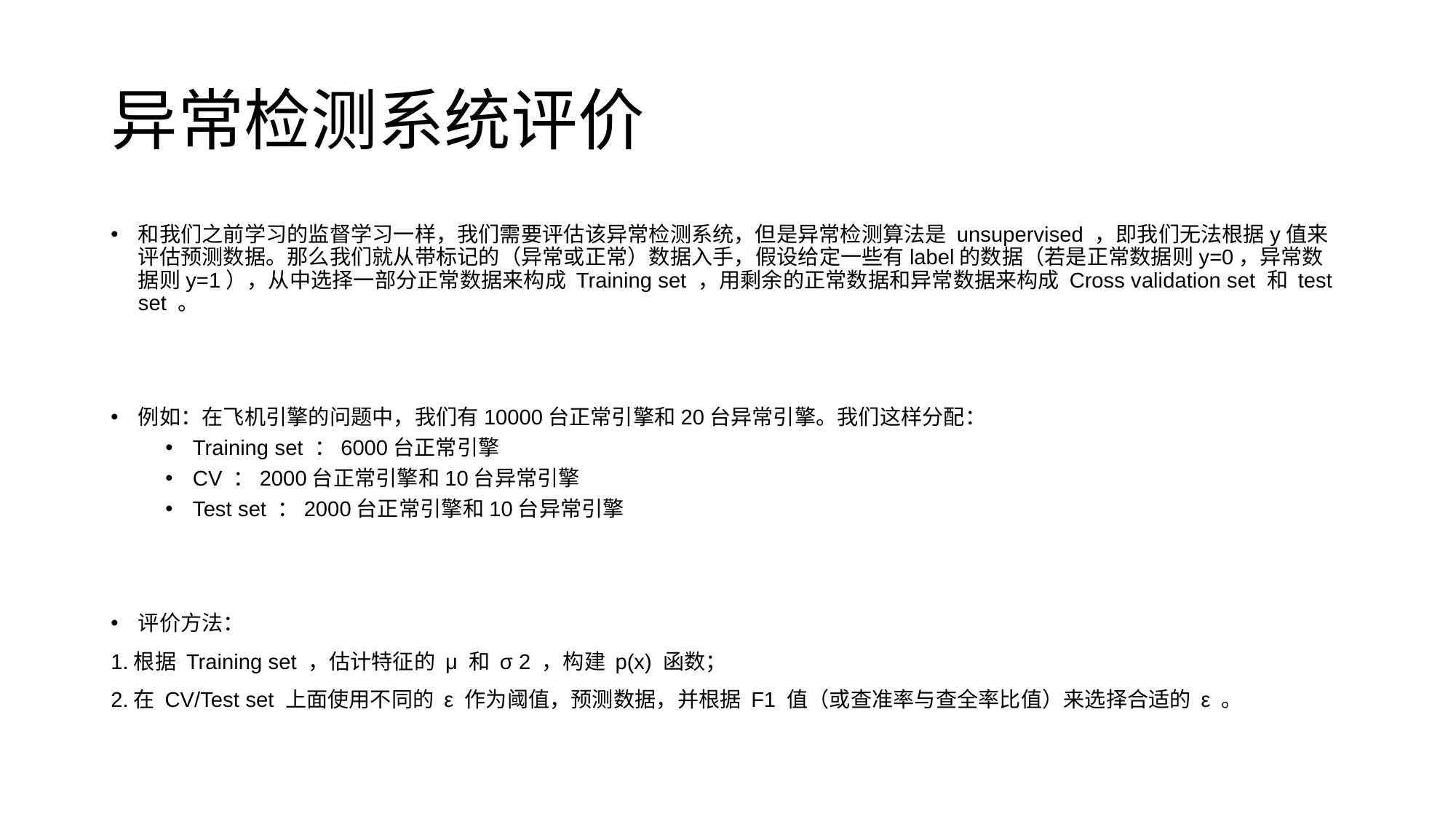

# 异常检测系统评价
和我们之前学习的监督学习一样，我们需要评估该异常检测系统，但是异常检测算法是 unsupervised ，即我们无法根据y值来评估预测数据。那么我们就从带标记的（异常或正常）数据入手，假设给定一些有label的数据（若是正常数据则y=0，异常数据则y=1），从中选择一部分正常数据来构成 Training set ，用剩余的正常数据和异常数据来构成 Cross validation set 和 test set 。

例如：在飞机引擎的问题中，我们有10000台正常引擎和20台异常引擎。我们这样分配：
Training set ：6000台正常引擎
CV ：2000台正常引擎和10台异常引擎
Test set ：2000台正常引擎和10台异常引擎

评价方法：
1.根据 Training set ，估计特征的 μ 和 σ 2 ，构建 p(x) 函数；
2.在 CV/Test set 上面使用不同的 ε 作为阈值，预测数据，并根据 F1 值（或查准率与查全率比值）来选择合适的 ε 。